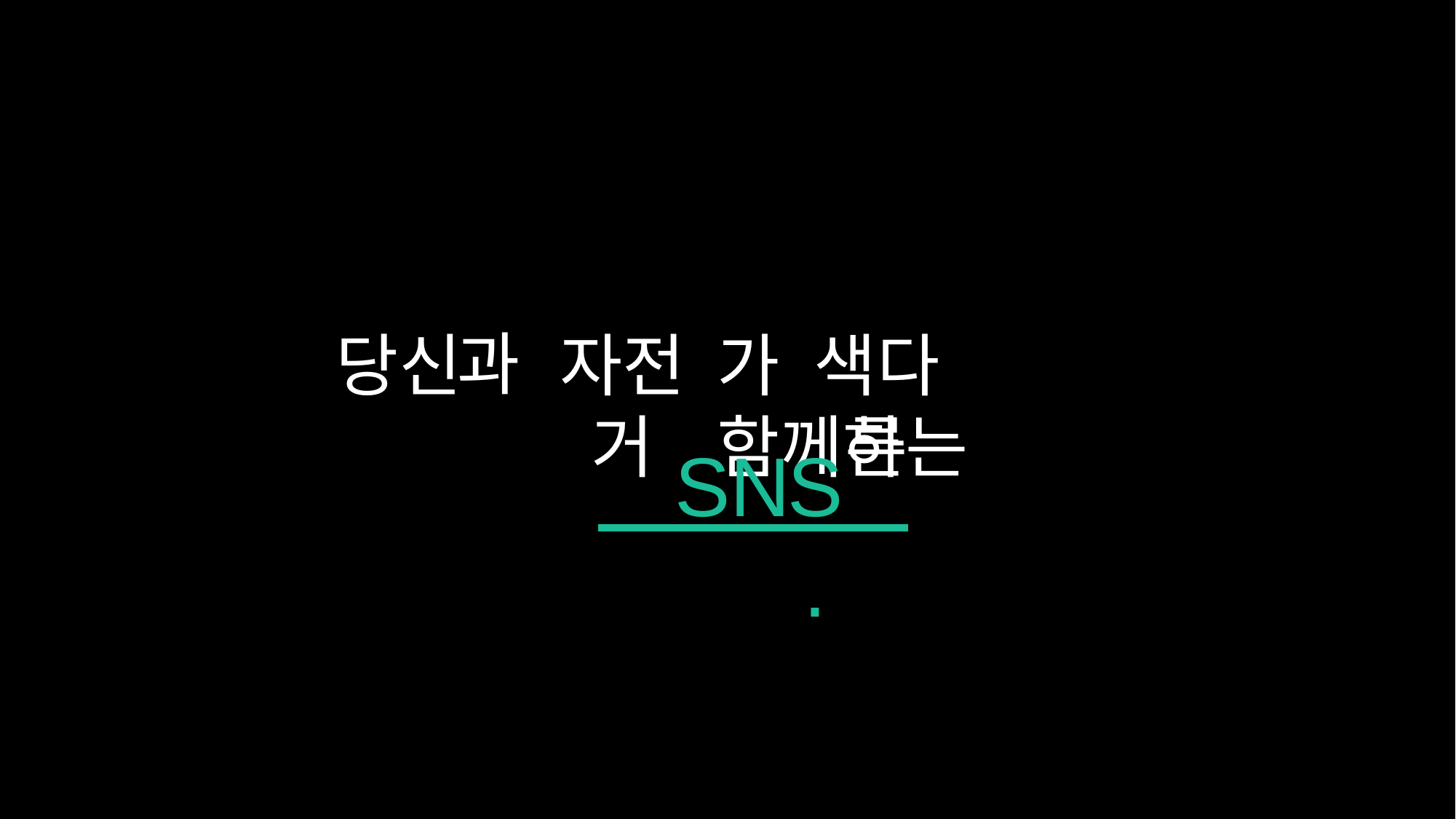

발표순서
-기획내용
과
당신
자전거
가 함께하는
색다른
S
N
S.